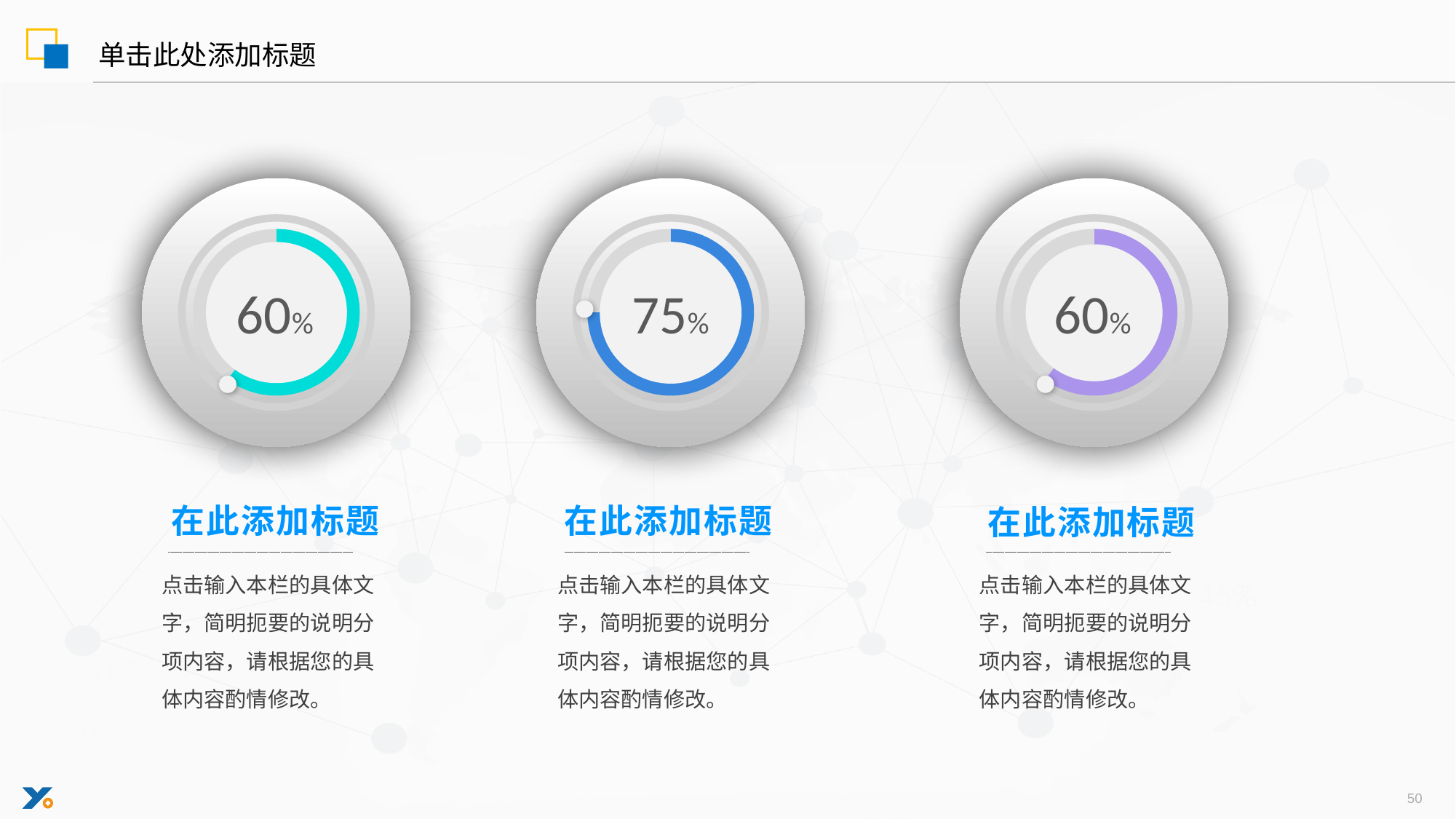

单击此处添加标题

### Chart

| Category | 销售额 |
|---|---|
| 第一季度 | 60.0 |
| 第二季度 | 40.0 |

### Chart

| Category | 销售额 |
|---|---|
| 第一季度 | 75.0 |
| 第二季度 | 25.0 |

### Chart

| Category | 销售额 |
|---|---|
| 第一季度 | 60.0 |
| 第二季度 | 40.0 |
60%
75%
60%

在此添加标题

点击输入本栏的具体文字，简明扼要的说明分项内容，请根据您的具体内容酌情修改。
在此添加标题

点击输入本栏的具体文字，简明扼要的说明分项内容，请根据您的具体内容酌情修改。
在此添加标题

点击输入本栏的具体文字，简明扼要的说明分项内容，请根据您的具体内容酌情修改。